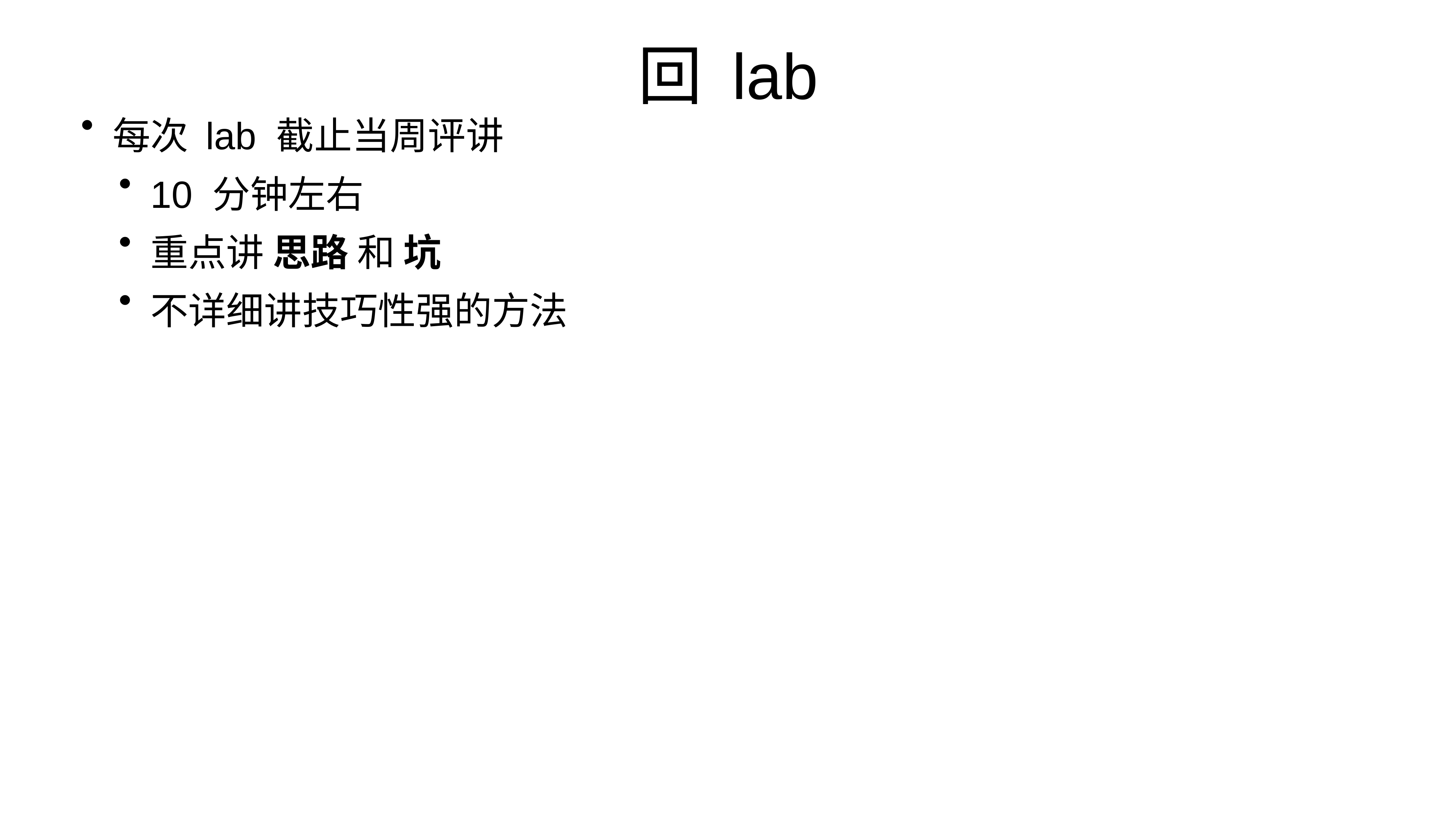

回 lab
每次 lab 截止当周评讲
10 分钟左右
重点讲 思路 和 坑
不详细讲技巧性强的方法